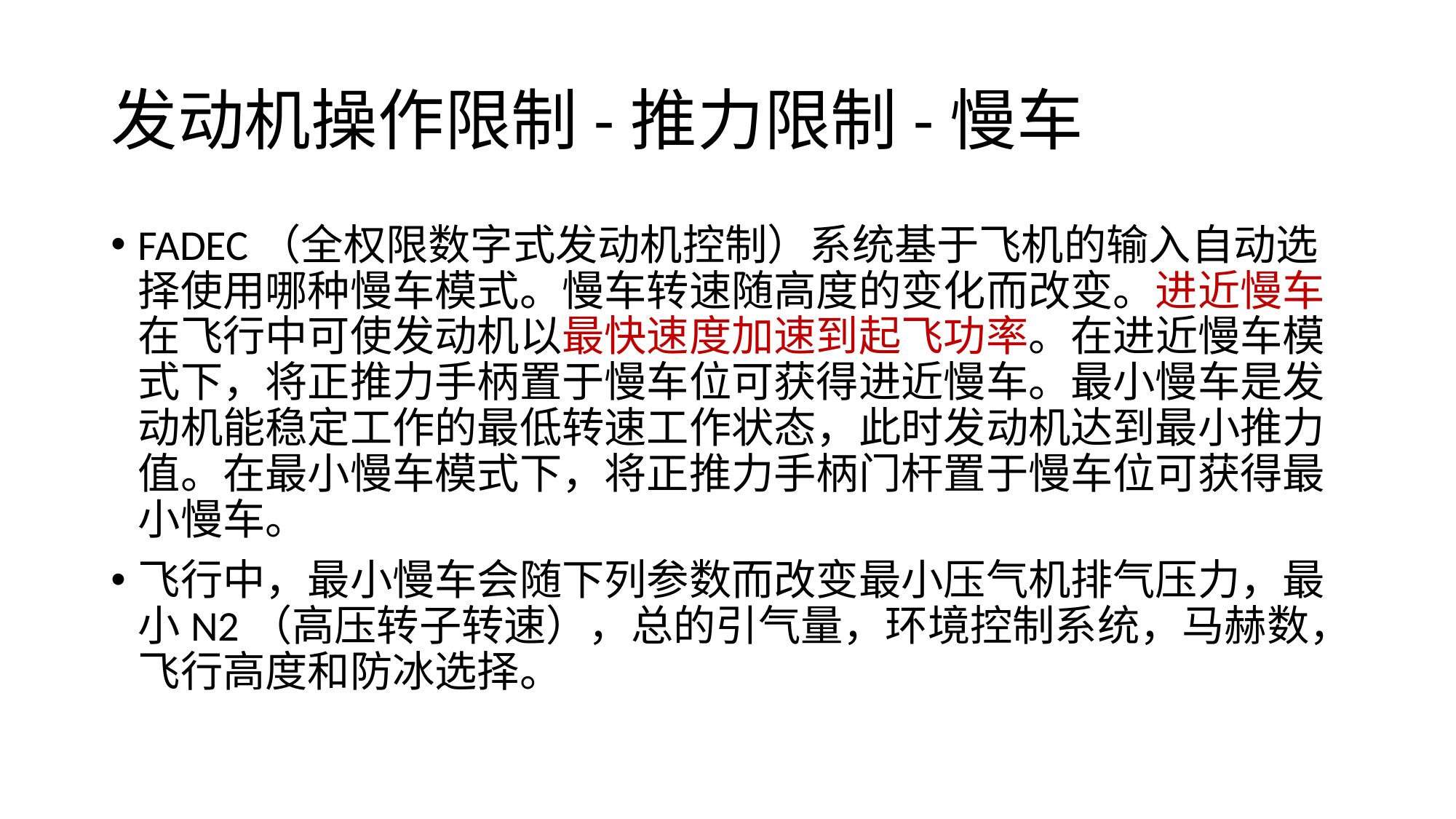

# 发动机操作限制-推力限制-慢车
FADEC（全权限数字式发动机控制）系统基于飞机的输入自动选择使用哪种慢车模式。慢车转速随高度的变化而改变。进近慢车在飞行中可使发动机以最快速度加速到起飞功率。在进近慢车模式下，将正推力手柄置于慢车位可获得进近慢车。最小慢车是发动机能稳定工作的最低转速工作状态，此时发动机达到最小推力值。在最小慢车模式下，将正推力手柄门杆置于慢车位可获得最小慢车。
飞行中，最小慢车会随下列参数而改变最小压气机排气压力，最小N2（高压转子转速），总的引气量，环境控制系统，马赫数，飞行高度和防冰选择。